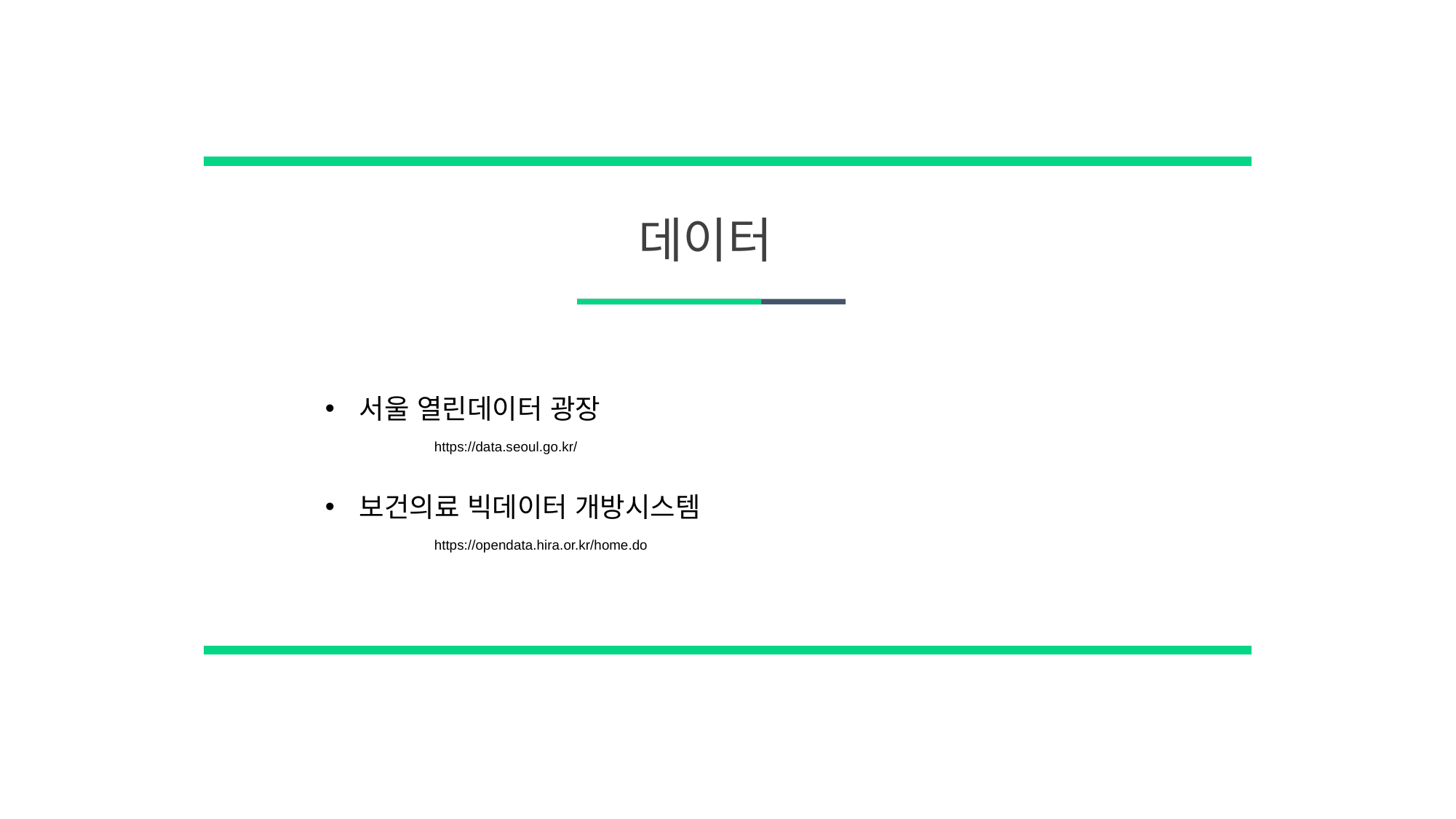

데이터

서울 열린데이터 광장
	https://data.seoul.go.kr/

보건의료 빅데이터 개방시스템
	https://opendata.hira.or.kr/home.do